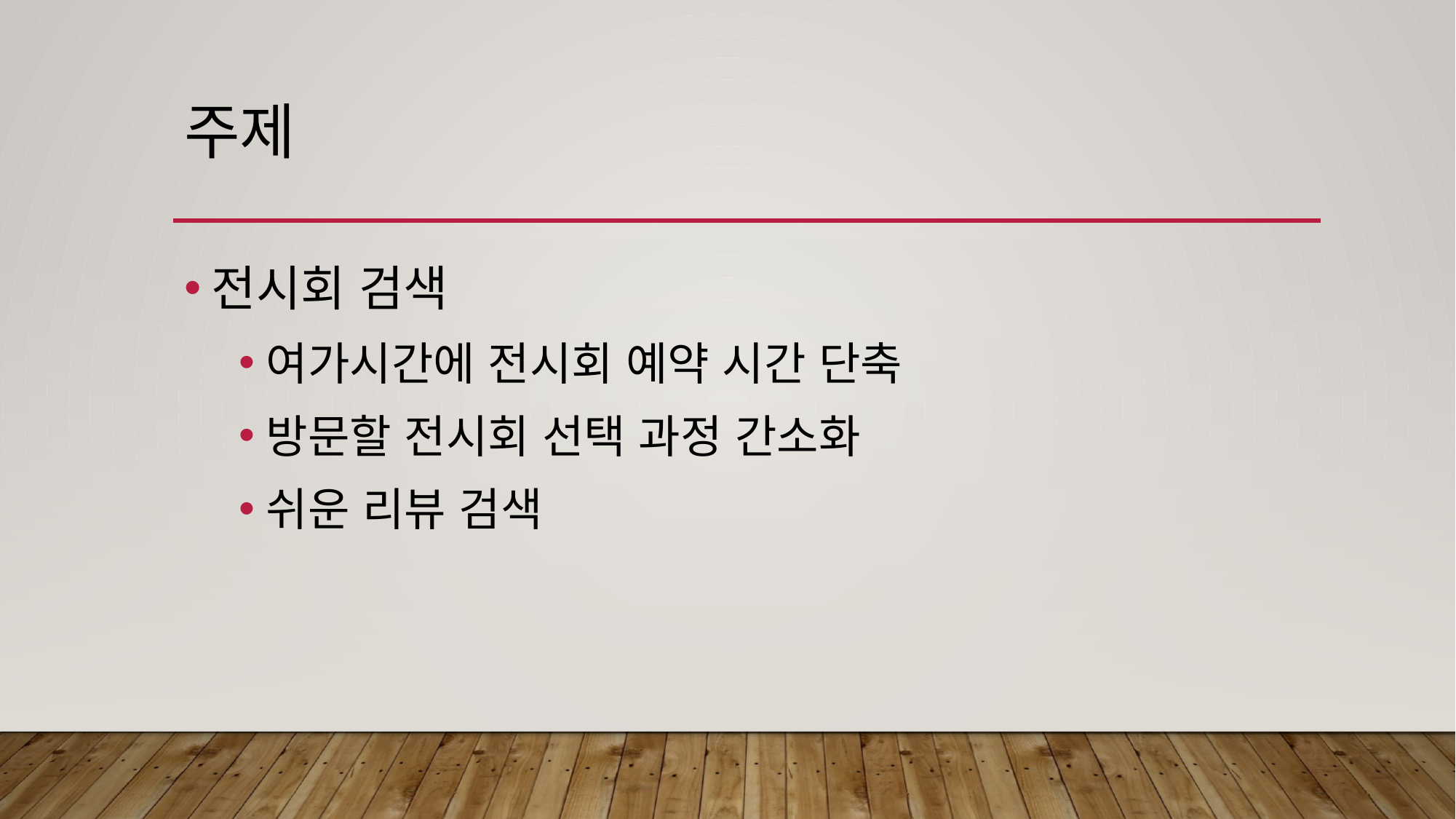

# 주제
전시회 검색
여가시간에 전시회 예약 시간 단축
방문할 전시회 선택 과정 간소화
쉬운 리뷰 검색